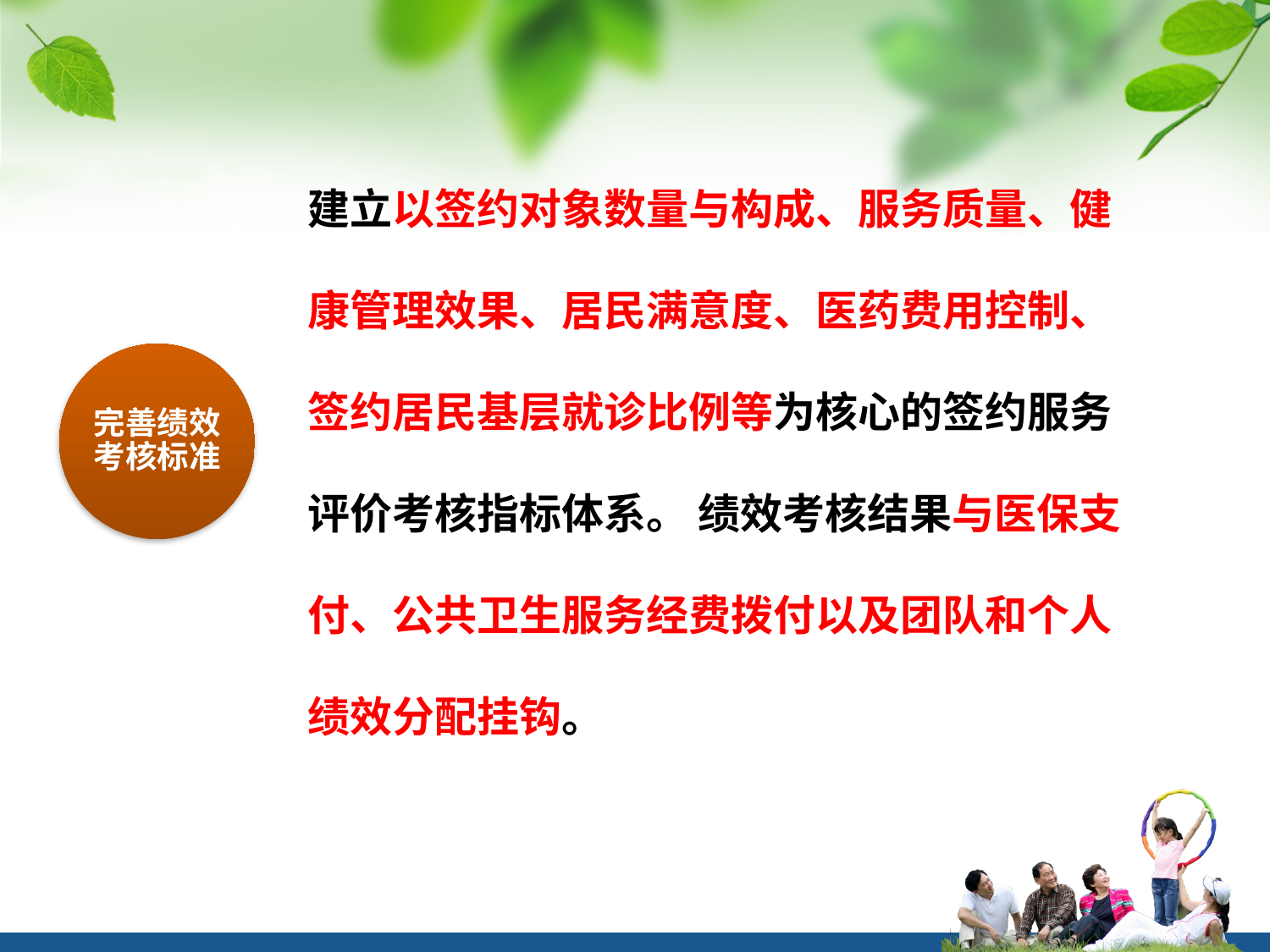

建立以签约对象数量与构成、服务质量、健康管理效果、居民满意度、医药费用控制、签约居民基层就诊比例等为核心的签约服务评价考核指标体系。 绩效考核结果与医保支付、公共卫生服务经费拨付以及团队和个人绩效分配挂钩。
完善绩效考核标准